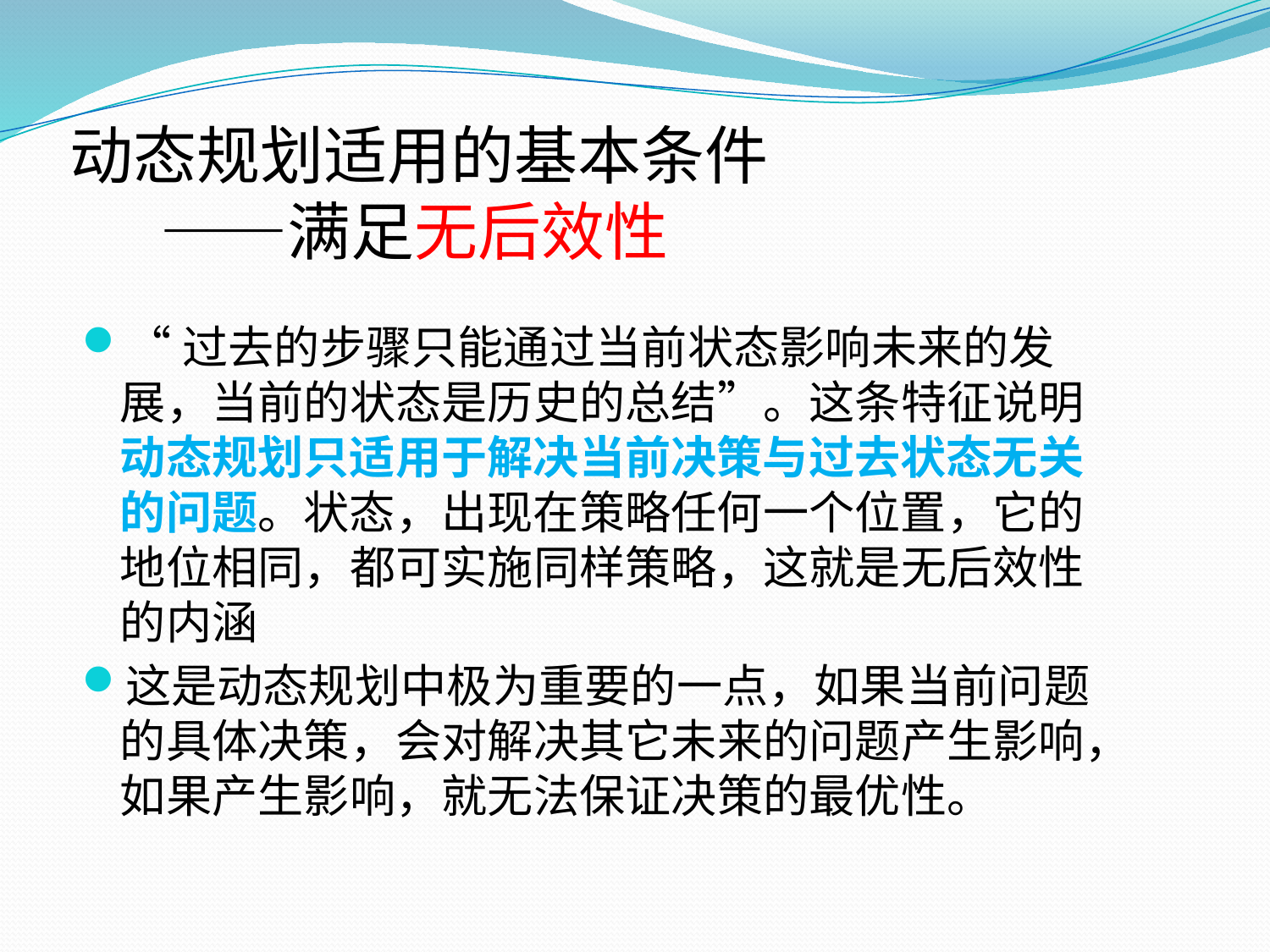

# 动态规划适用的基本条件 ——满足无后效性

“过去的步骤只能通过当前状态影响未来的发展，当前的状态是历史的总结”。这条特征说明动态规划只适用于解决当前决策与过去状态无关的问题。状态，出现在策略任何一个位置，它的地位相同，都可实施同样策略，这就是无后效性的内涵
这是动态规划中极为重要的一点，如果当前问题的具体决策，会对解决其它未来的问题产生影响，如果产生影响，就无法保证决策的最优性。